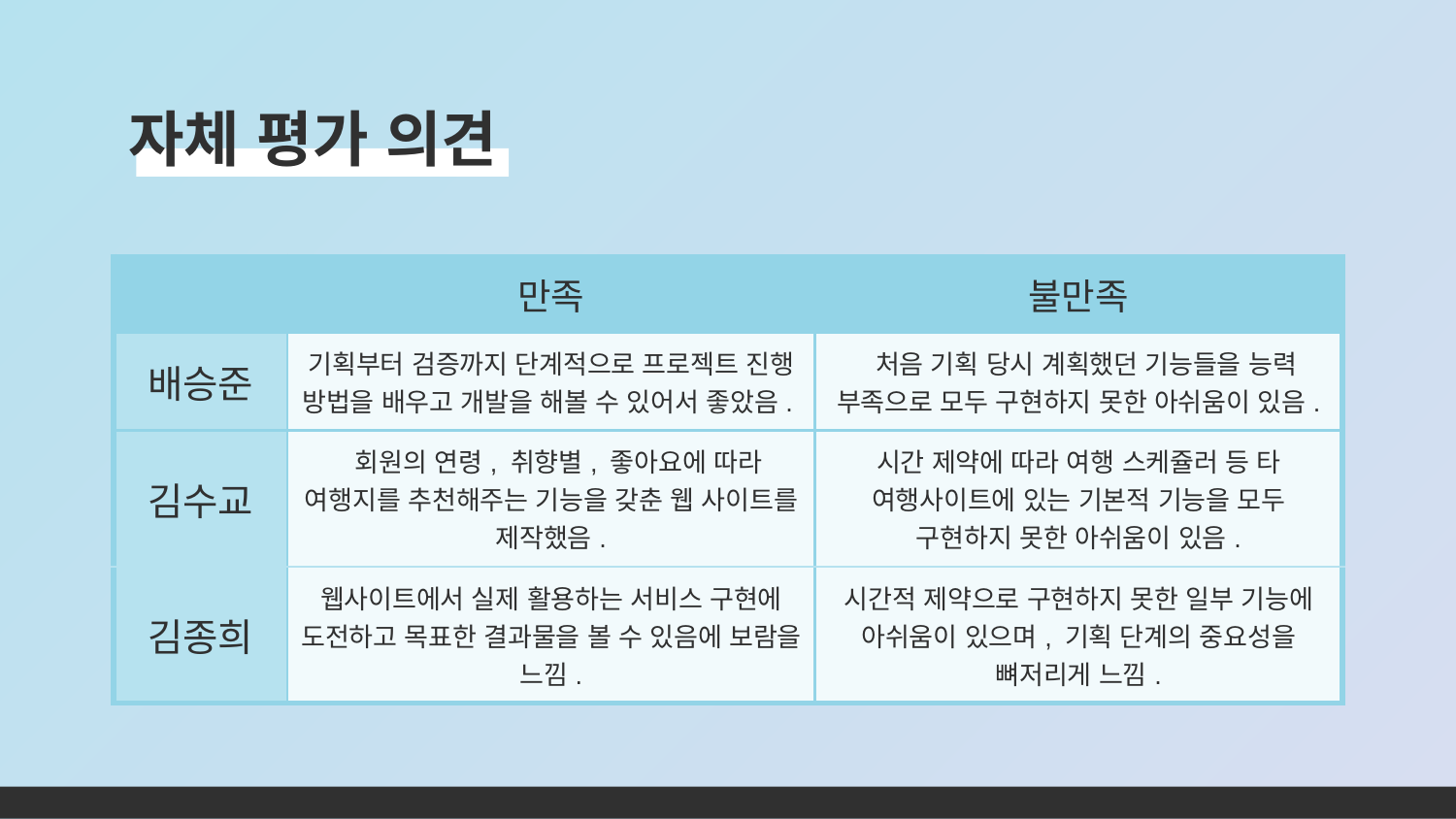

# 자체 평가 의견

|  | 만족 | 불만족 |
| --- | --- | --- |
| 배승준 | 기획부터 검증까지 단계적으로 프로젝트 진행 방법을 배우고 개발을 해볼 수 있어서 좋았음. | 처음 기획 당시 계획했던 기능들을 능력 부족으로 모두 구현하지 못한 아쉬움이 있음. |
| 김수교 | 회원의 연령, 취향별, 좋아요에 따라 여행지를 추천해주는 기능을 갖춘 웹 사이트를 제작했음. | 시간 제약에 따라 여행 스케쥴러 등 타 여행사이트에 있는 기본적 기능을 모두 구현하지 못한 아쉬움이 있음. |
| 김종희 | 웹사이트에서 실제 활용하는 서비스 구현에 도전하고 목표한 결과물을 볼 수 있음에 보람을 느낌. | 시간적 제약으로 구현하지 못한 일부 기능에 아쉬움이 있으며, 기획 단계의 중요성을 뼈저리게 느낌. |